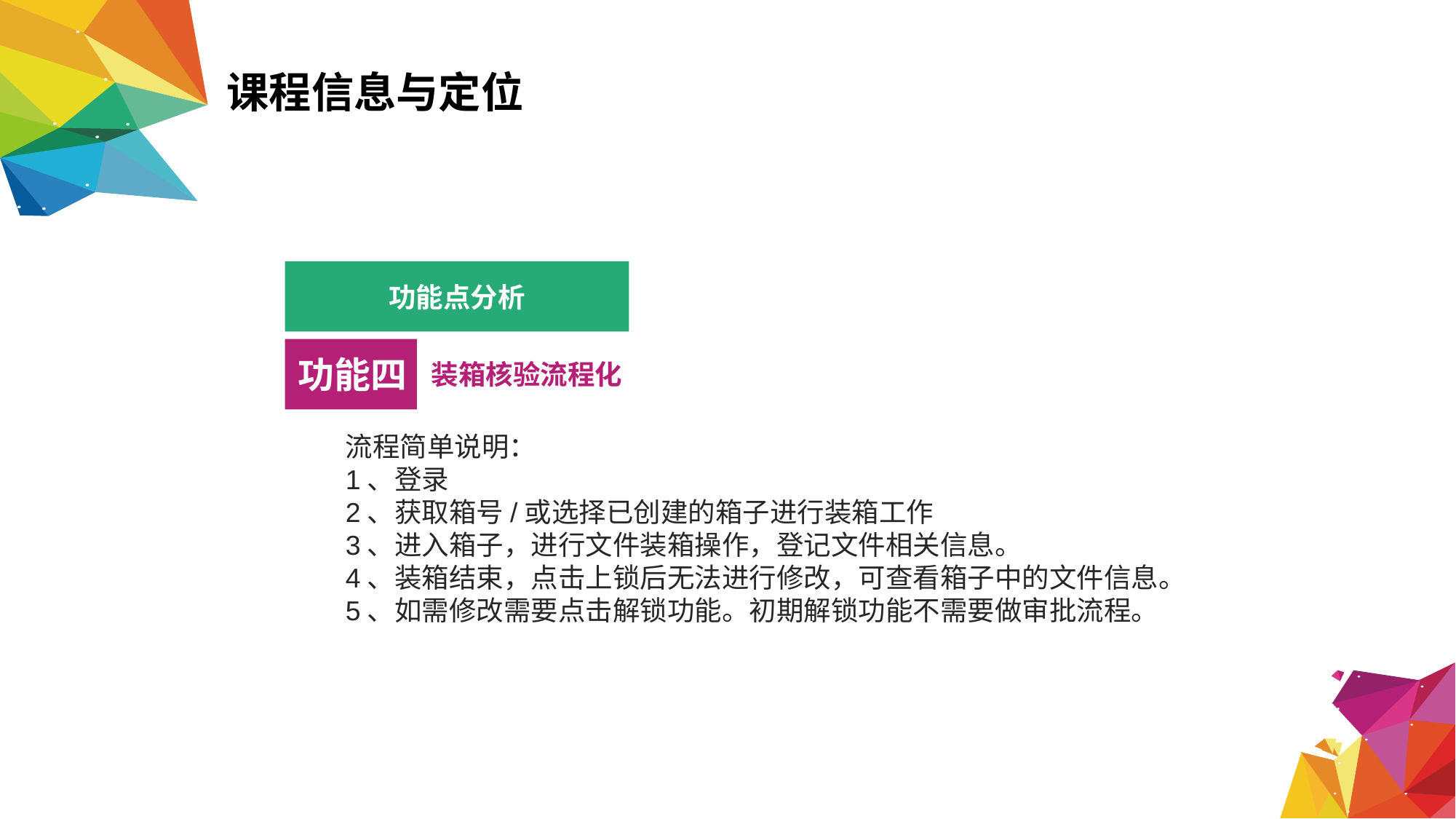

课程信息与定位

功能点分析

功能四
装箱核验流程化
流程简单说明：
1、登录
2、获取箱号/或选择已创建的箱子进行装箱工作
3、进入箱子，进行文件装箱操作，登记文件相关信息。
4、装箱结束，点击上锁后无法进行修改，可查看箱子中的文件信息。
5、如需修改需要点击解锁功能。初期解锁功能不需要做审批流程。